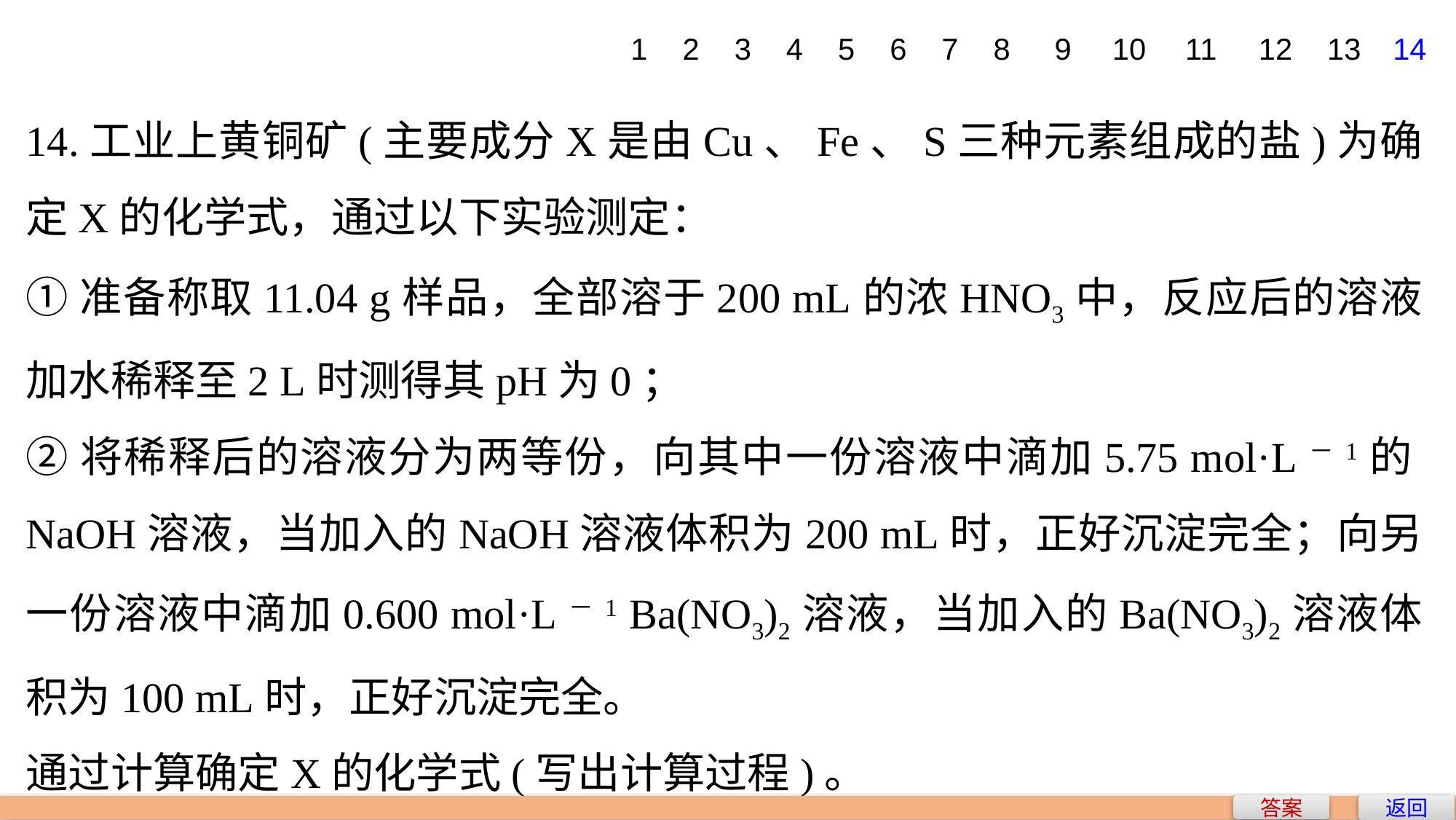

1
2
3
4
5
6
7
8
9
10
11
12
13
14
14.工业上黄铜矿(主要成分X是由Cu、Fe、S三种元素组成的盐)为确定X的化学式，通过以下实验测定：
①准备称取11.04 g样品，全部溶于200 mL的浓HNO3中，反应后的溶液加水稀释至2 L时测得其pH为0；
②将稀释后的溶液分为两等份，向其中一份溶液中滴加5.75 mol·L－1的NaOH溶液，当加入的NaOH溶液体积为200 mL时，正好沉淀完全；向另一份溶液中滴加0.600 mol·L－1 Ba(NO3)2溶液，当加入的Ba(NO3)2溶液体积为100 mL时，正好沉淀完全。
通过计算确定X的化学式(写出计算过程)。
返回
答案